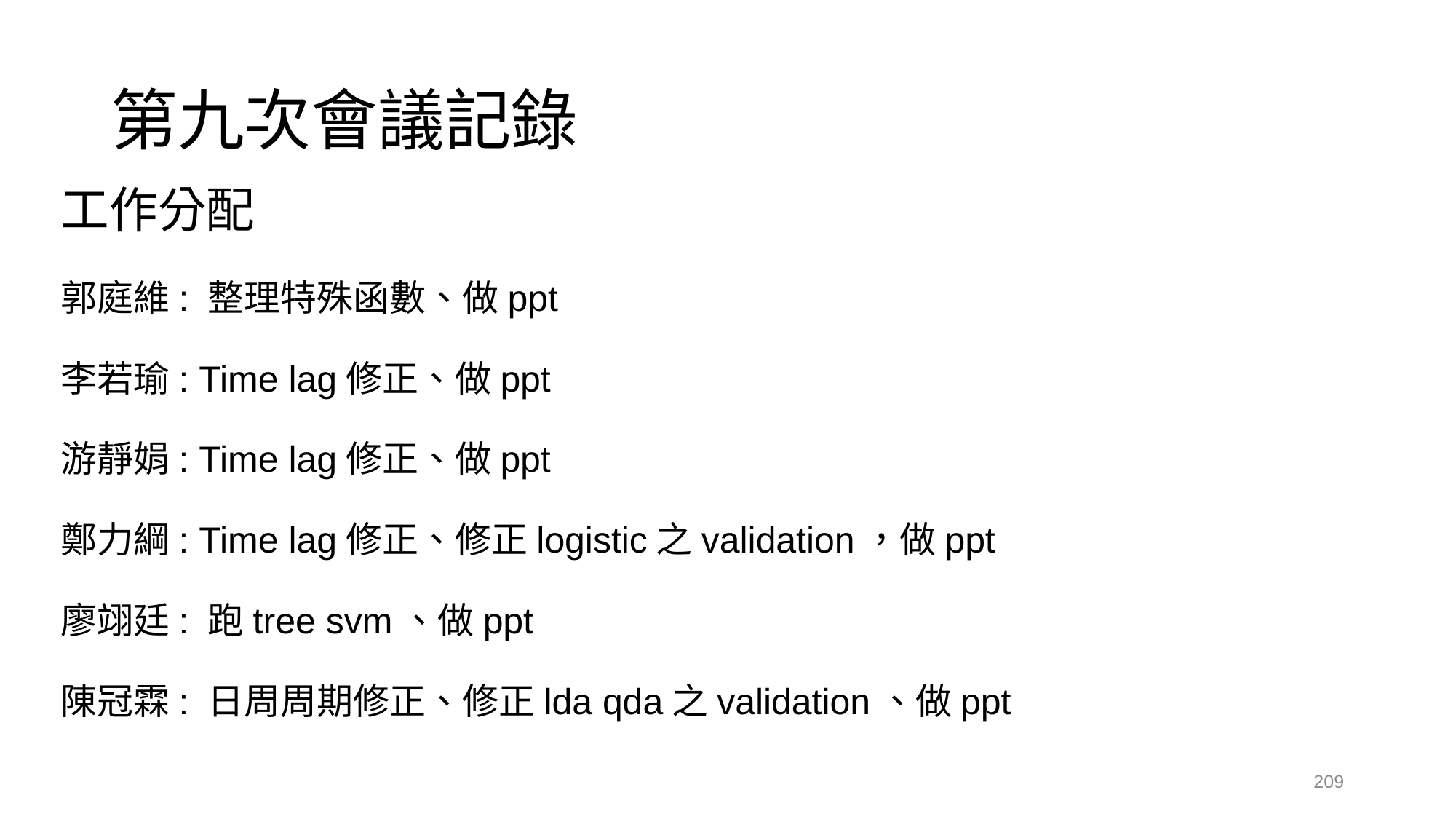

# 第九次會議記錄
工作分配
郭庭維: 整理特殊函數、做ppt
李若瑜: Time lag修正、做ppt
游靜娟: Time lag修正、做ppt
鄭力綱: Time lag修正、修正logistic之validation，做ppt
廖翊廷: 跑tree svm、做ppt
陳冠霖: 日周周期修正、修正lda qda之validation、做ppt

209